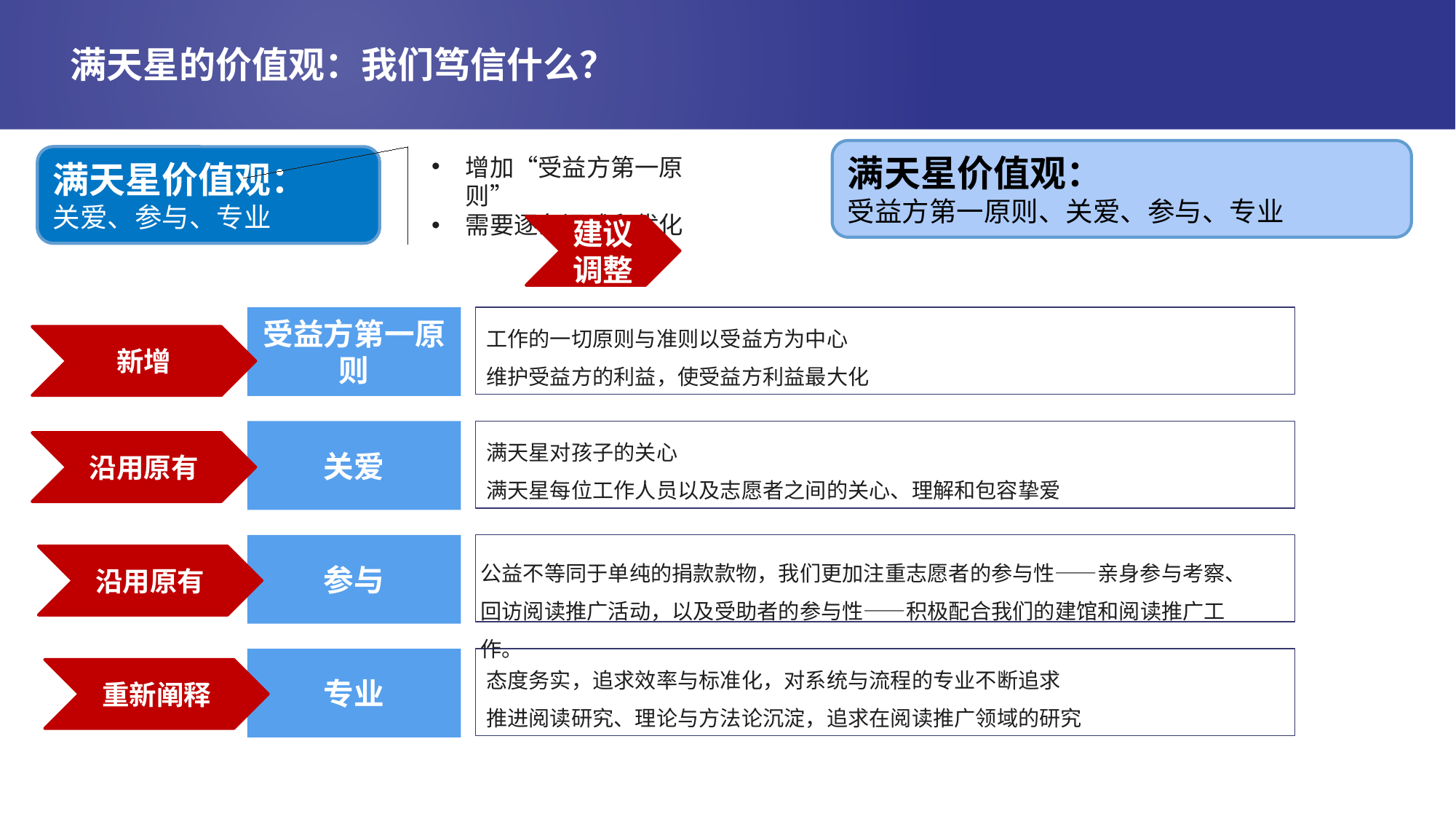

# 满天星的价值观：我们笃信什么？
满天星价值观：
受益方第一原则、关爱、参与、专业
增加“受益方第一原则”
需要逐条阐述和优化
满天星价值观：
关爱、参与、专业
建议调整

工作的一切原则与准则以受益方为中心
维护受益方的利益，使受益方利益最大化
受益方第一原则
新增

满天星对孩子的关心
满天星每位工作人员以及志愿者之间的关心、理解和包容挚爱
关爱
沿用原有

参与
公益不等同于单纯的捐款款物，我们更加注重志愿者的参与性——亲身参与考察、回访阅读推广活动，以及受助者的参与性——积极配合我们的建馆和阅读推广工作。
沿用原有

态度务实，追求效率与标准化，对系统与流程的专业不断追求
推进阅读研究、理论与方法论沉淀，追求在阅读推广领域的研究
专业
重新阐释